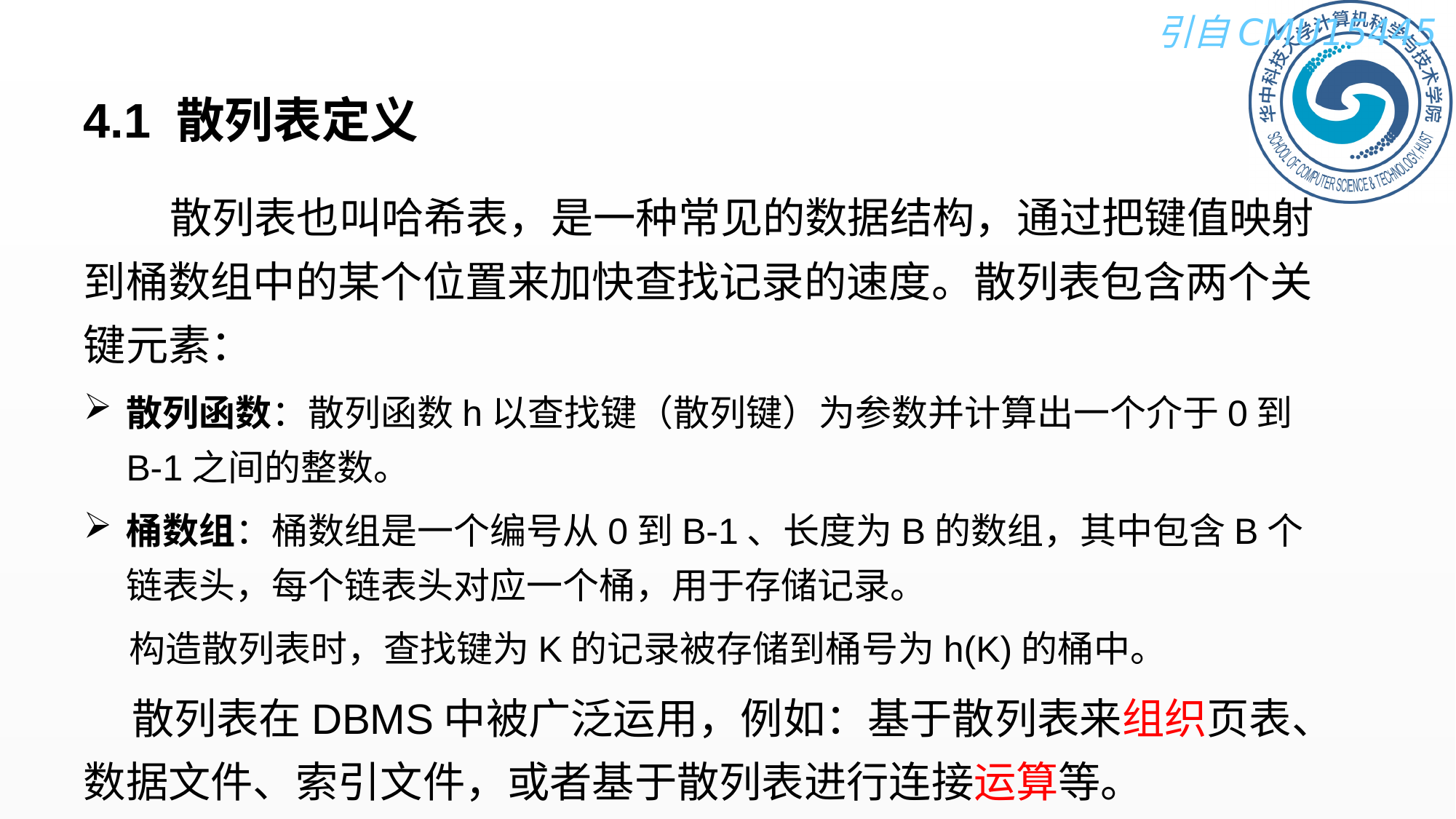

# 4.1 散列表定义
        散列表也叫哈希表，是一种常见的数据结构，通过把键值映射到桶数组中的某个位置来加快查找记录的速度。散列表包含两个关键元素：
散列函数：散列函数h以查找键（散列键）为参数并计算出一个介于0到B-1之间的整数。
桶数组：桶数组是一个编号从0到B-1、长度为B的数组，其中包含B个链表头，每个链表头对应一个桶，用于存储记录。
构造散列表时，查找键为K的记录被存储到桶号为h(K)的桶中。
    散列表在DBMS中被广泛运用，例如：基于散列表来组织页表、数据文件、索引文件，或者基于散列表进行连接运算等。
114